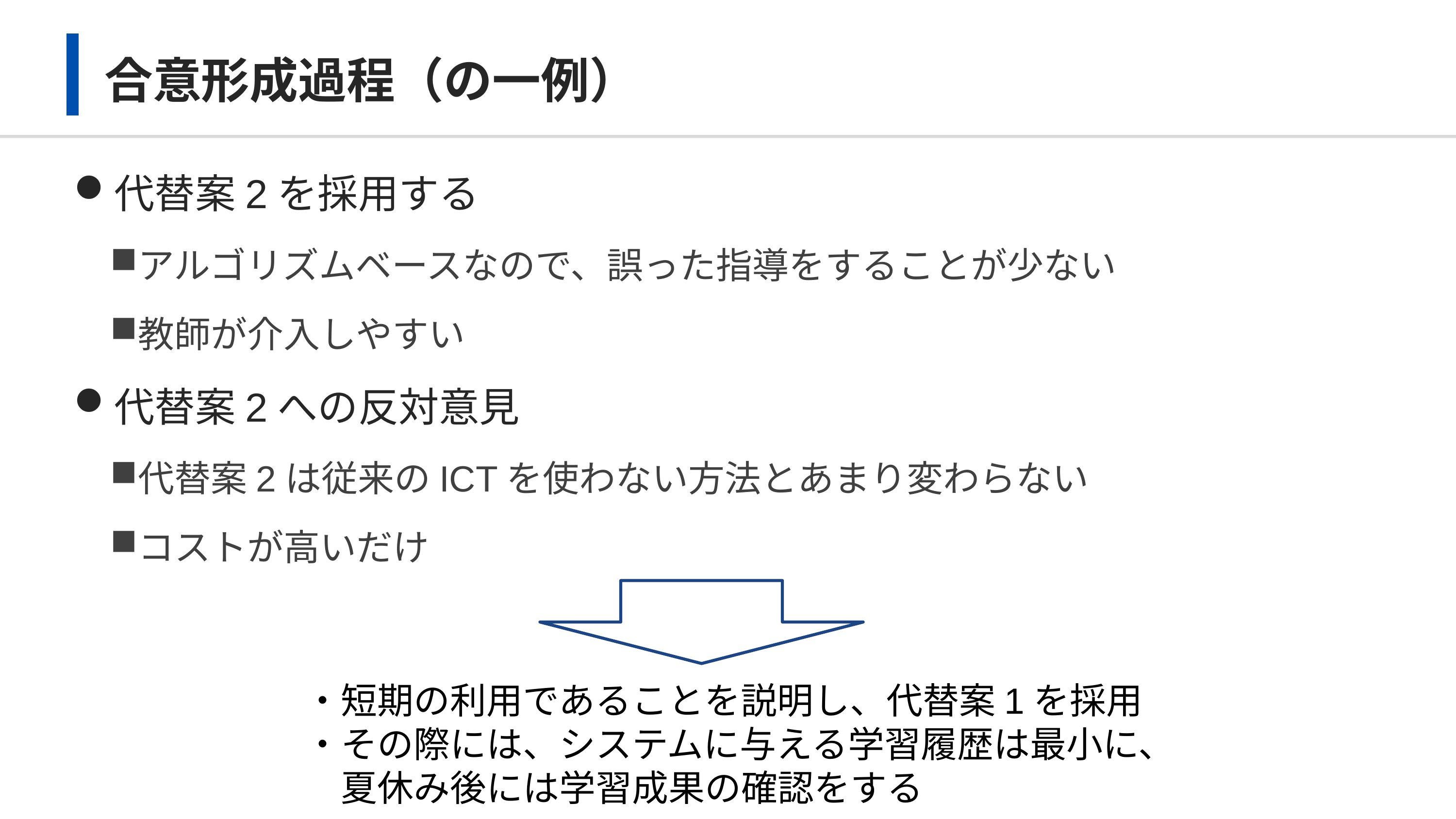

# 合意形成過程（の一例）
代替案2を採用する
アルゴリズムベースなので、誤った指導をすることが少ない
教師が介入しやすい
代替案2への反対意見
代替案2は従来のICTを使わない方法とあまり変わらない
コストが高いだけ

・短期の利用であることを説明し、代替案1を採用
・その際には、システムに与える学習履歴は最小に、
　夏休み後には学習成果の確認をする